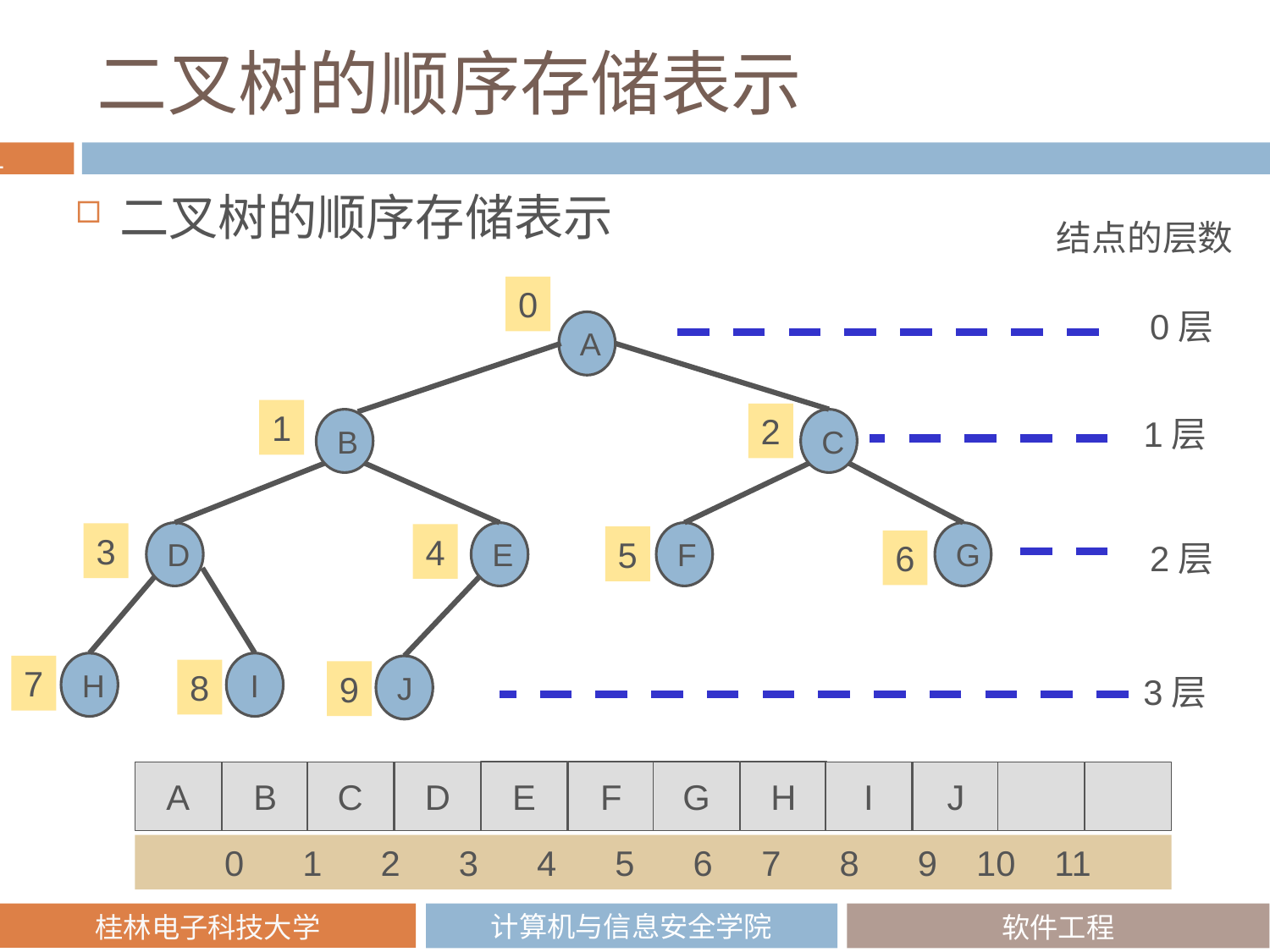

# 二叉树的顺序存储表示
二叉树的顺序存储表示
结点的层数
0
0层
A
1
2
1层
B
C
D
E
F
G
3
4
5
6
2层
H
I
7
J
8
9
3层
H
G
F
E
D

C

B
J
A
I
 0      1      2      3      4      5      6     7      8      9    10    11